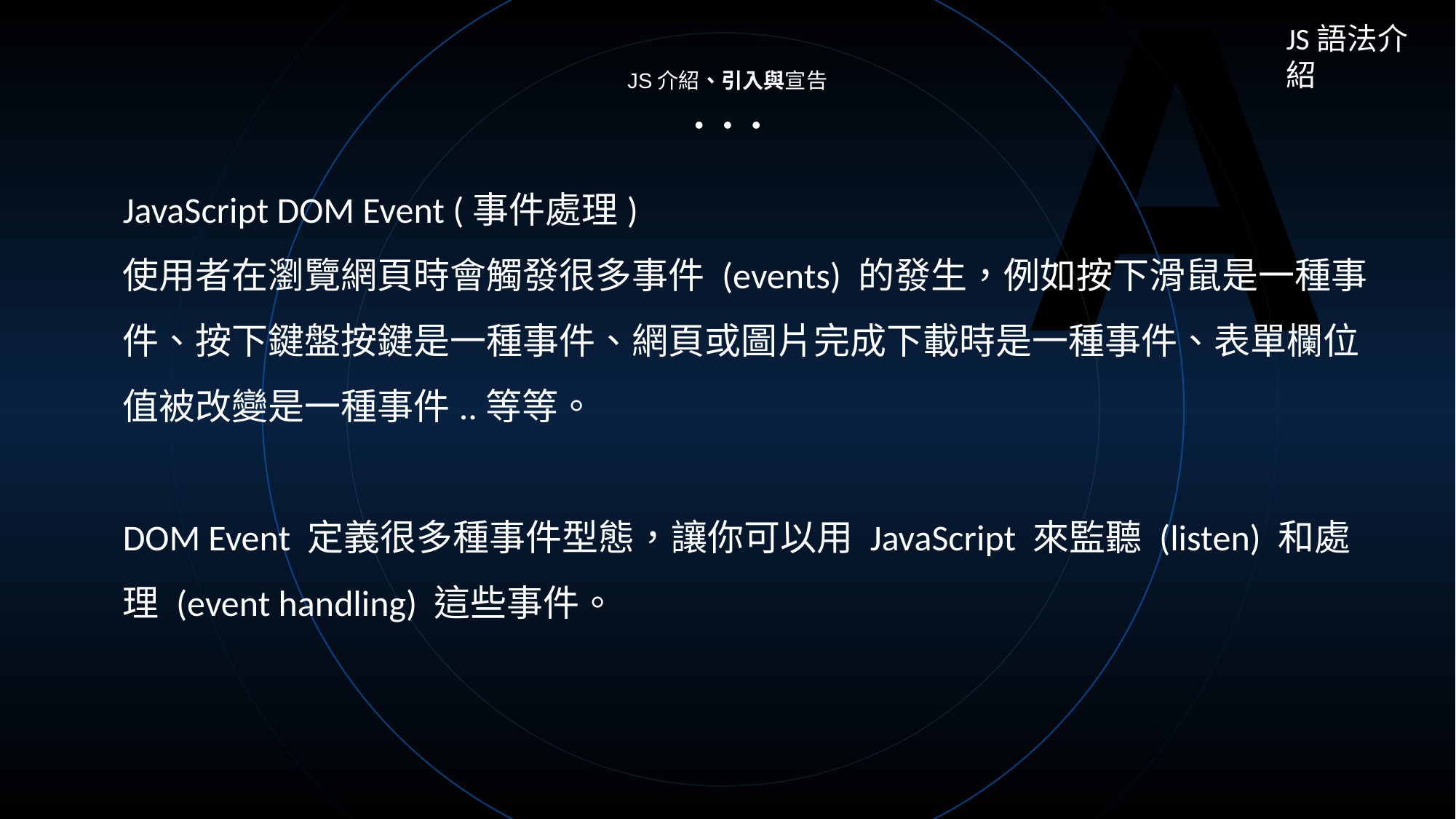

A

JS語法介紹

JS介紹、引入與宣告

JavaScript DOM Event (事件處理)
使用者在瀏覽網頁時會觸發很多事件 (events) 的發生，例如按下滑鼠是一種事件、按下鍵盤按鍵是一種事件、網頁或圖片完成下載時是一種事件、表單欄位值被改變是一種事件..等等。

DOM Event 定義很多種事件型態，讓你可以用 JavaScript 來監聽 (listen) 和處理 (event handling) 這些事件。